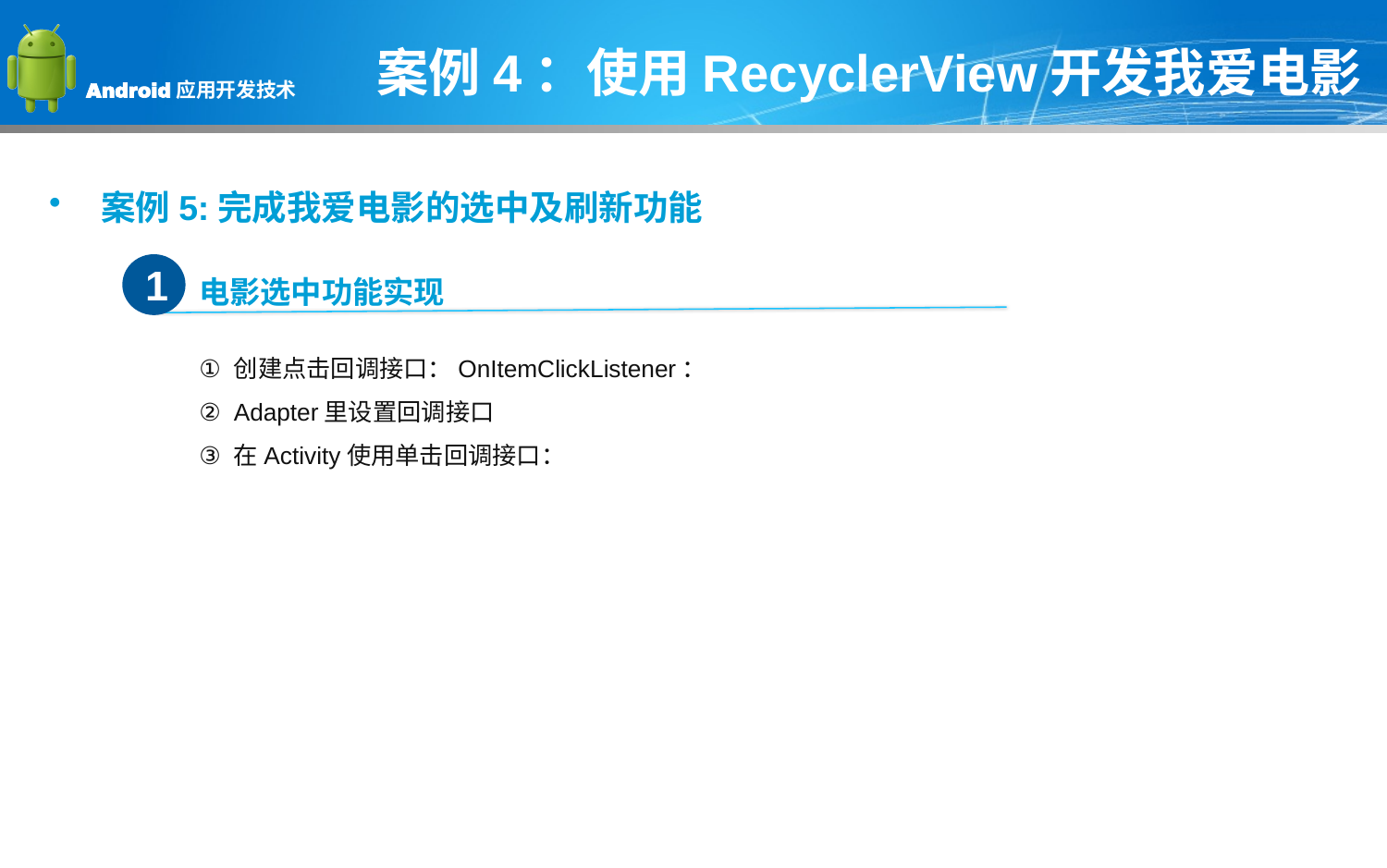

案例4：使用RecyclerView开发我爱电影
案例5:完成我爱电影的选中及刷新功能
1
电影选中功能实现
创建点击回调接口：OnItemClickListener：
Adapter里设置回调接口
在Activity使用单击回调接口：

1
1